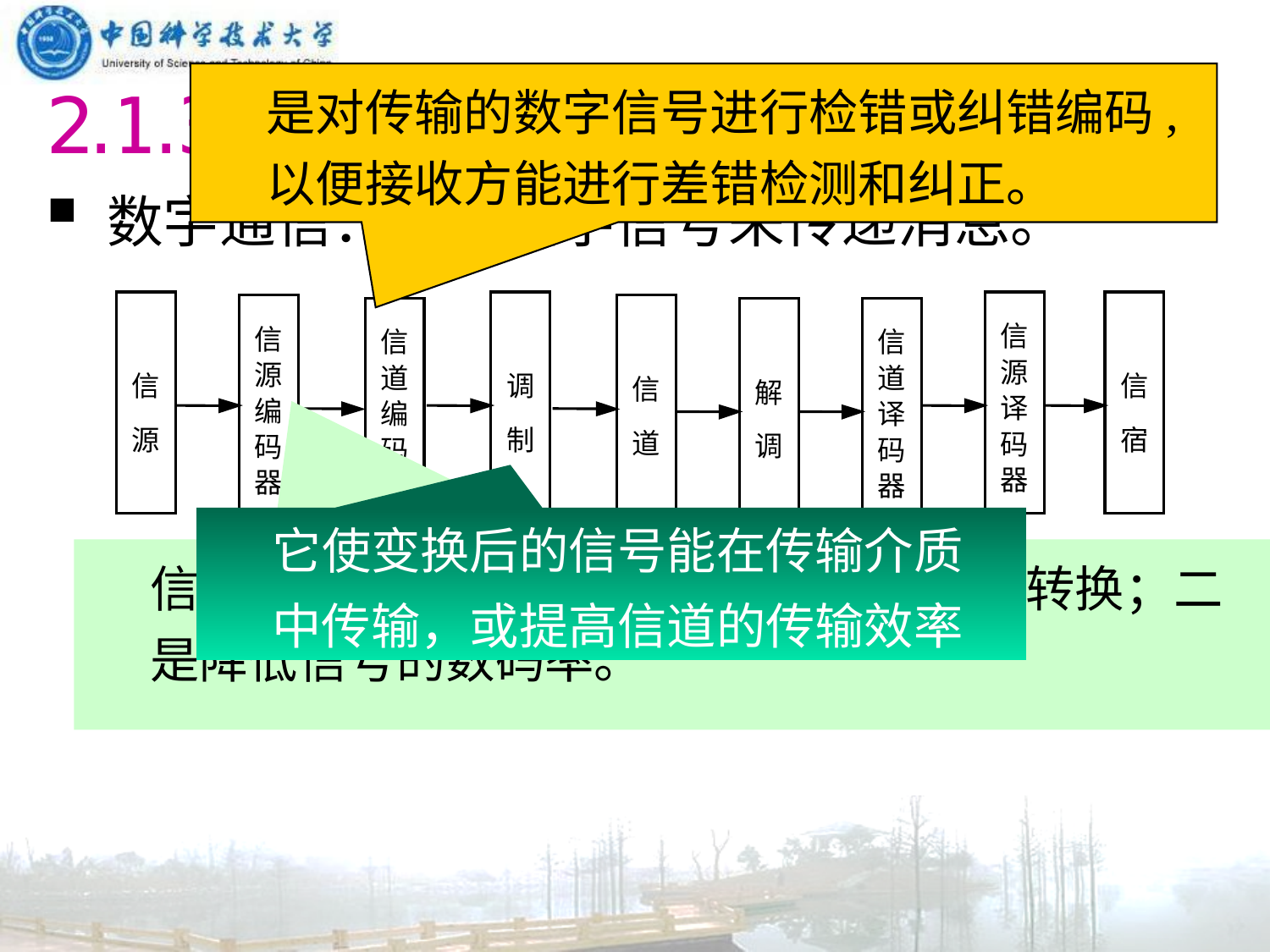

# 2.1.3 数字通信
是对传输的数字信号进行检错或纠错编码,以便接收方能进行差错检测和纠正。

 数字通信：利用数字信号来传递消息。

信

信
信
信
源
源
道
道

信
调
信

信

解
译
编
编
译

源
制
宿

道
码

调
码
码
码

器

器

器
器

发送端时钟

接收端时钟

噪声
它使变换后的信号能在传输介质
中传输，或提高信道的传输效率
信源编码器的主要作用：一是进行模/数转换；二是降低信号的数码率。